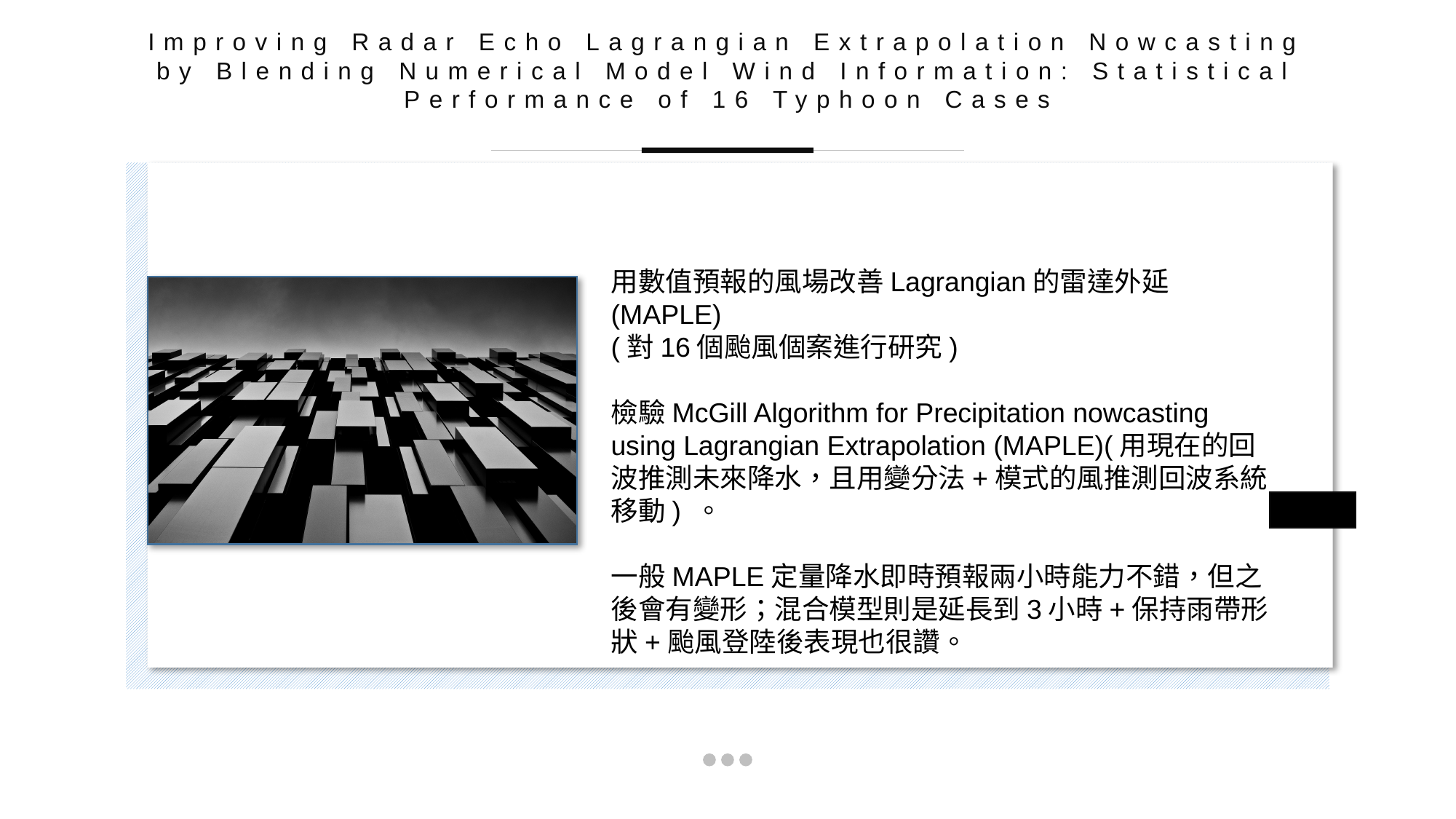

Improving Radar Echo Lagrangian Extrapolation Nowcasting by Blending Numerical Model Wind Information: Statistical Performance of 16 Typhoon Cases

用數值預報的風場改善Lagrangian的雷達外延(MAPLE)
(對16個颱風個案進行研究)

檢驗McGill Algorithm for Precipitation nowcasting using Lagrangian Extrapolation (MAPLE)(用現在的回波推測未來降水，且用變分法+模式的風推測回波系統移動) 。

一般MAPLE定量降水即時預報兩小時能力不錯，但之後會有變形；混合模型則是延長到3小時+保持雨帶形狀+颱風登陸後表現也很讚。